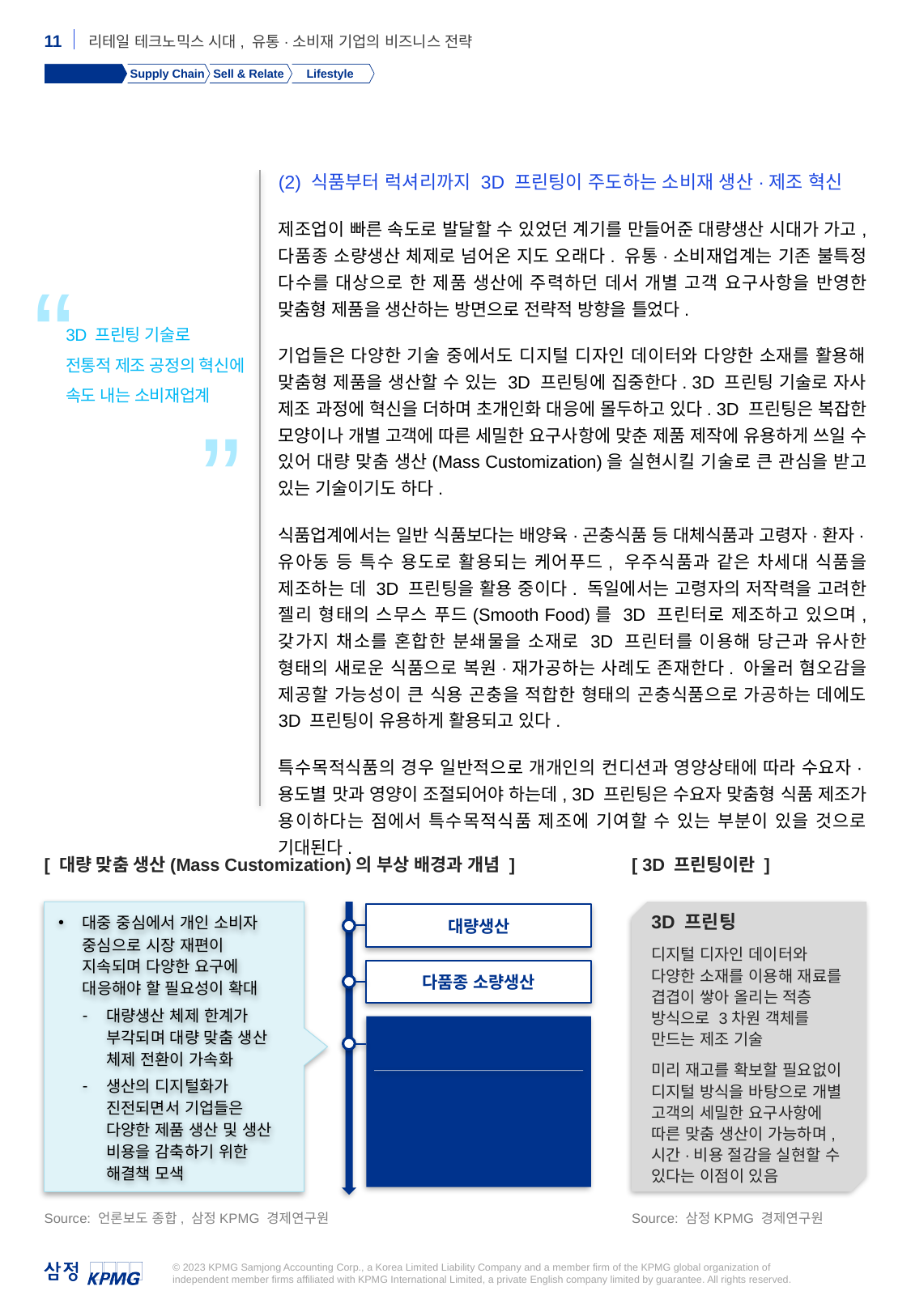

Production

Supply Chain
Sell & Relate
Lifestyle
(2) 식품부터 럭셔리까지 3D 프린팅이 주도하는 소비재 생산·제조 혁신
제조업이 빠른 속도로 발달할 수 있었던 계기를 만들어준 대량생산 시대가 가고, 다품종 소량생산 체제로 넘어온 지도 오래다. 유통·소비재업계는 기존 불특정 다수를 대상으로 한 제품 생산에 주력하던 데서 개별 고객 요구사항을 반영한 맞춤형 제품을 생산하는 방면으로 전략적 방향을 틀었다.
기업들은 다양한 기술 중에서도 디지털 디자인 데이터와 다양한 소재를 활용해 맞춤형 제품을 생산할 수 있는 3D 프린팅에 집중한다. 3D 프린팅 기술로 자사 제조 과정에 혁신을 더하며 초개인화 대응에 몰두하고 있다. 3D 프린팅은 복잡한 모양이나 개별 고객에 따른 세밀한 요구사항에 맞춘 제품 제작에 유용하게 쓰일 수 있어 대량 맞춤 생산(Mass Customization)을 실현시킬 기술로 큰 관심을 받고 있는 기술이기도 하다.
식품업계에서는 일반 식품보다는 배양육·곤충식품 등 대체식품과 고령자·환자·유아동 등 특수 용도로 활용되는 케어푸드, 우주식품과 같은 차세대 식품을 제조하는 데 3D 프린팅을 활용 중이다. 독일에서는 고령자의 저작력을 고려한 젤리 형태의 스무스 푸드(Smooth Food)를 3D 프린터로 제조하고 있으며, 갖가지 채소를 혼합한 분쇄물을 소재로 3D 프린터를 이용해 당근과 유사한 형태의 새로운 식품으로 복원·재가공하는 사례도 존재한다. 아울러 혐오감을 제공할 가능성이 큰 식용 곤충을 적합한 형태의 곤충식품으로 가공하는 데에도 3D 프린팅이 유용하게 활용되고 있다.
특수목적식품의 경우 일반적으로 개개인의 컨디션과 영양상태에 따라 수요자·용도별 맛과 영양이 조절되어야 하는데, 3D 프린팅은 수요자 맞춤형 식품 제조가 용이하다는 점에서 특수목적식품 제조에 기여할 수 있는 부분이 있을 것으로 기대된다.
“
3D 프린팅 기술로
전통적 제조 공정의 혁신에 속도 내는 소비재업계
”
[ 대량 맞춤 생산(Mass Customization)의 부상 배경과 개념 ]
[ 3D 프린팅이란 ]

대중 중심에서 개인 소비자 중심으로 시장 재편이 지속되며 다양한 요구에 대응해야 할 필요성이 확대
대량생산 체제 한계가 부각되며 대량 맞춤 생산 체제 전환이 가속화
생산의 디지털화가 진전되면서 기업들은 다양한 제품 생산 및 생산 비용을 감축하기 위한 해결책 모색

대량생산

다품종 소량생산

대량 맞춤 생산
(Mass Customization)

대다수 요구에 부합하는 제품·서비스를 대량생산 방식을 통해 개발-생산-판매하는 일련의 과정
대량생산과 개인 맞춤화의 이점을 결합한 점이 특징
3D 프린팅
디지털 디자인 데이터와 다양한 소재를 이용해 재료를 겹겹이 쌓아 올리는 적층 방식으로 3차원 객체를 만드는 제조 기술
미리 재고를 확보할 필요없이 디지털 방식을 바탕으로 개별 고객의 세밀한 요구사항에 따른 맞춤 생산이 가능하며, 시간·비용 절감을 실현할 수 있다는 이점이 있음
Source: 언론보도 종합, 삼정KPMG 경제연구원
Source: 삼정KPMG 경제연구원